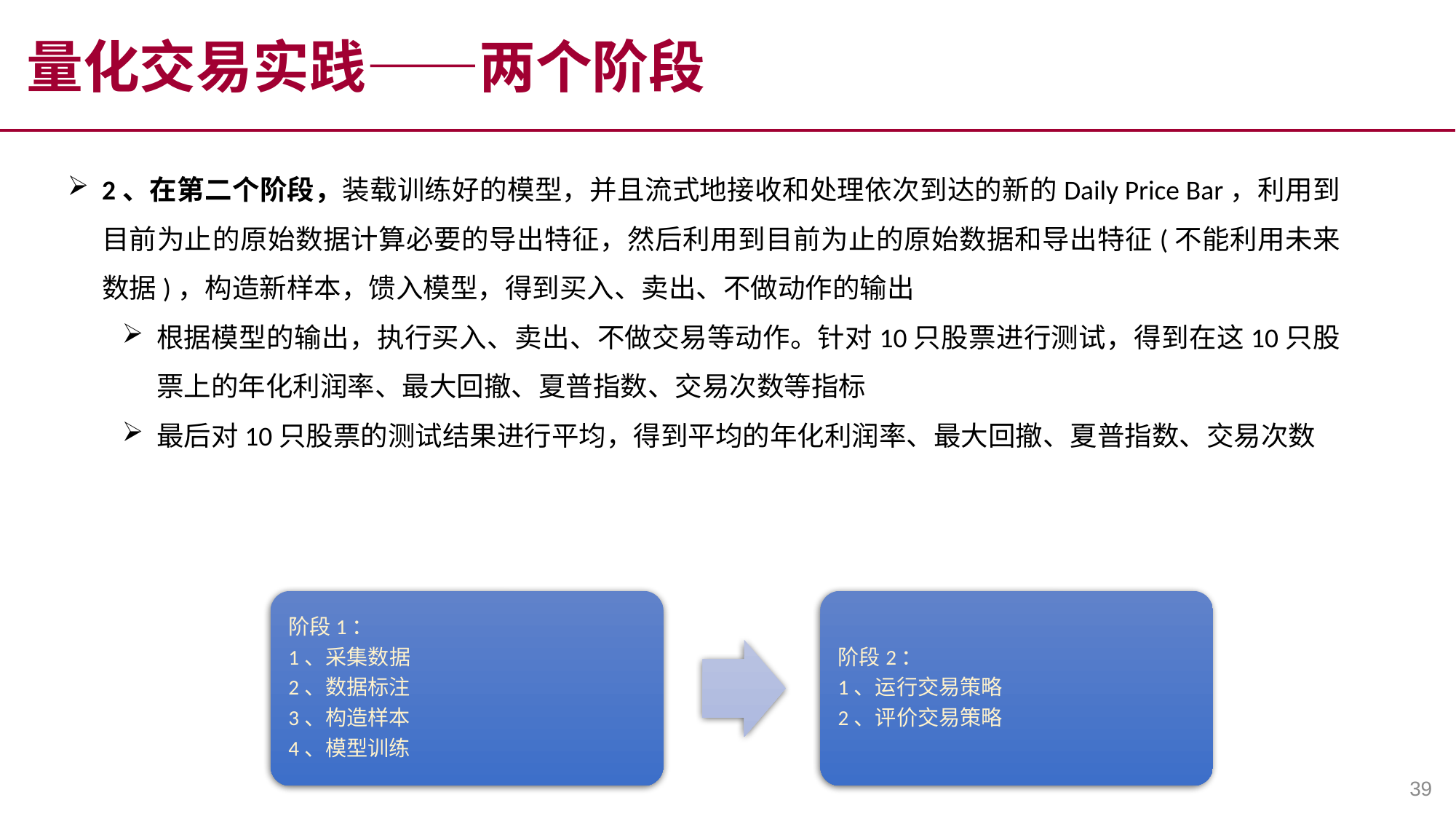

量化交易实践——两个阶段
2、在第二个阶段，装载训练好的模型，并且流式地接收和处理依次到达的新的Daily Price Bar，利用到目前为止的原始数据计算必要的导出特征，然后利用到目前为止的原始数据和导出特征(不能利用未来数据)，构造新样本，馈入模型，得到买入、卖出、不做动作的输出
根据模型的输出，执行买入、卖出、不做交易等动作。针对10只股票进行测试，得到在这10只股票上的年化利润率、最大回撤、夏普指数、交易次数等指标
最后对10只股票的测试结果进行平均，得到平均的年化利润率、最大回撤、夏普指数、交易次数
阶段1：
1、采集数据
2、数据标注
3、构造样本
4、模型训练

阶段2：
1、运行交易策略
2、评价交易策略
39